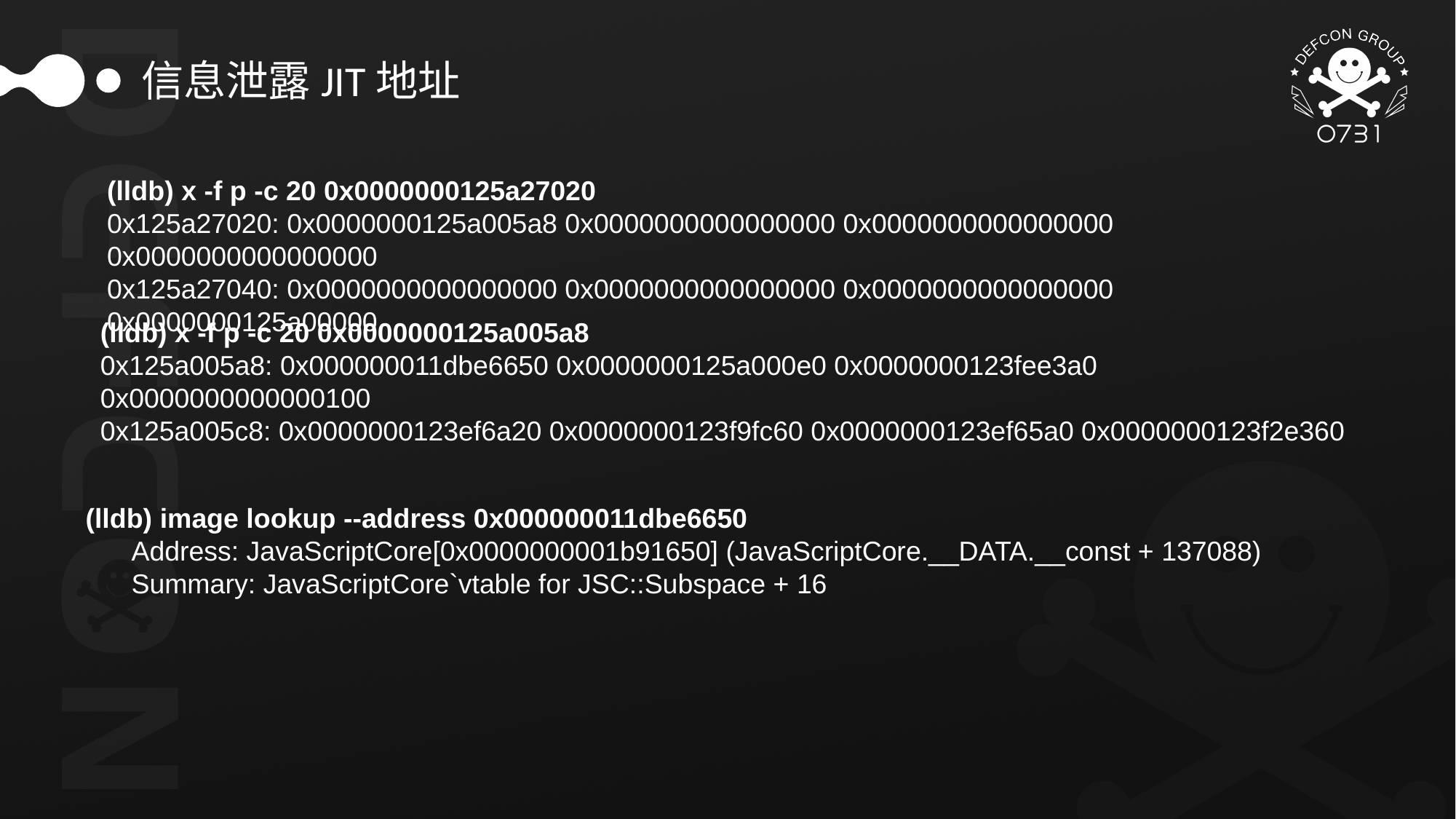

信息泄露JIT地址

(lldb) x -f p -c 20 0x0000000125a27020
0x125a27020: 0x0000000125a005a8 0x0000000000000000 0x0000000000000000 0x0000000000000000
0x125a27040: 0x0000000000000000 0x0000000000000000 0x0000000000000000 0x0000000125a00000
(lldb) x -f p -c 20 0x0000000125a005a8
0x125a005a8: 0x000000011dbe6650 0x0000000125a000e0 0x0000000123fee3a0 0x0000000000000100
0x125a005c8: 0x0000000123ef6a20 0x0000000123f9fc60 0x0000000123ef65a0 0x0000000123f2e360
(lldb) image lookup --address 0x000000011dbe6650
      Address: JavaScriptCore[0x0000000001b91650] (JavaScriptCore.__DATA.__const + 137088)
      Summary: JavaScriptCore`vtable for JSC::Subspace + 16